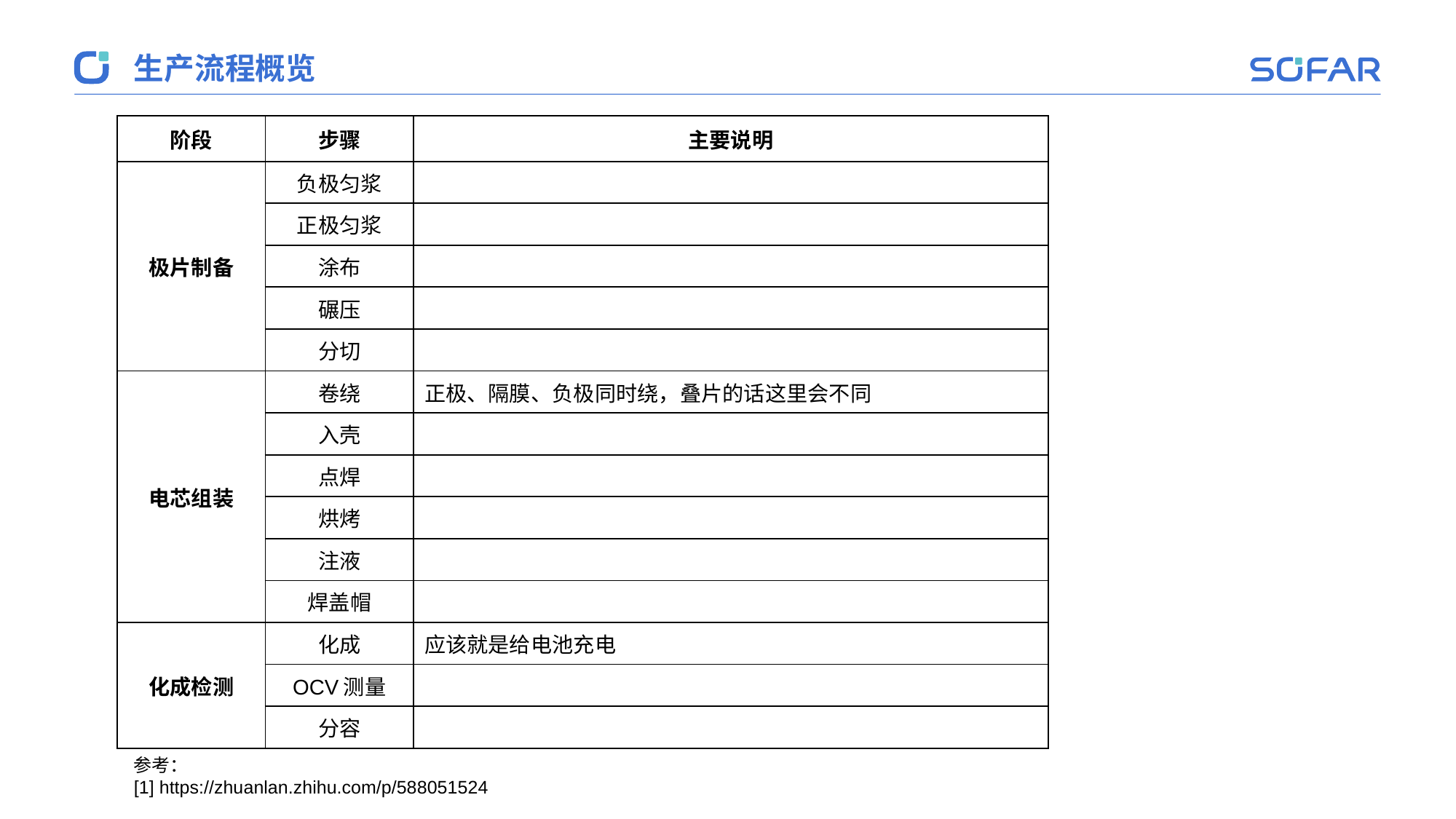

生产流程概览
| 阶段 | 步骤 | 主要说明 |
| --- | --- | --- |
| 极片制备 | 负极匀浆 |  |
|  | 正极匀浆 |  |
|  | 涂布 |  |
|  | 碾压 |  |
|  | 分切 |  |
| 电芯组装 | 卷绕 | 正极、隔膜、负极同时绕，叠片的话这里会不同 |
|  | 入壳 |  |
|  | 点焊 |  |
|  | 烘烤 |  |
|  | 注液 |  |
|  | 焊盖帽 |  |
| 化成检测 | 化成 | 应该就是给电池充电 |
|  | OCV测量 |  |
|  | 分容 |  |
参考：
[1] https://zhuanlan.zhihu.com/p/588051524